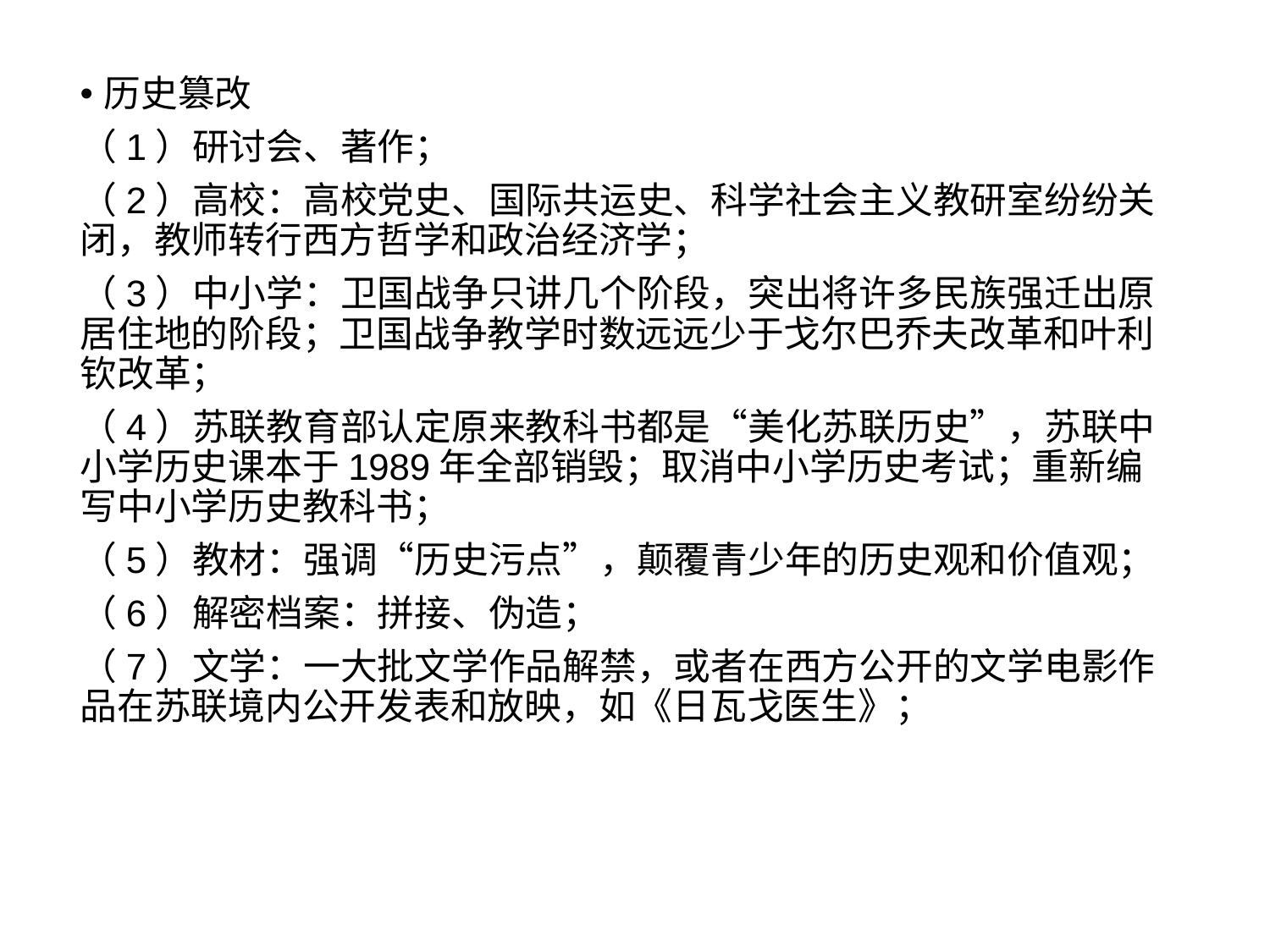

历史篡改
（1）研讨会、著作；
（2）高校：高校党史、国际共运史、科学社会主义教研室纷纷关闭，教师转行西方哲学和政治经济学；
（3）中小学：卫国战争只讲几个阶段，突出将许多民族强迁出原居住地的阶段；卫国战争教学时数远远少于戈尔巴乔夫改革和叶利钦改革；
（4）苏联教育部认定原来教科书都是“美化苏联历史”，苏联中小学历史课本于1989年全部销毁；取消中小学历史考试；重新编写中小学历史教科书；
（5）教材：强调“历史污点”，颠覆青少年的历史观和价值观；
（6）解密档案：拼接、伪造；
（7）文学：一大批文学作品解禁，或者在西方公开的文学电影作品在苏联境内公开发表和放映，如《日瓦戈医生》；